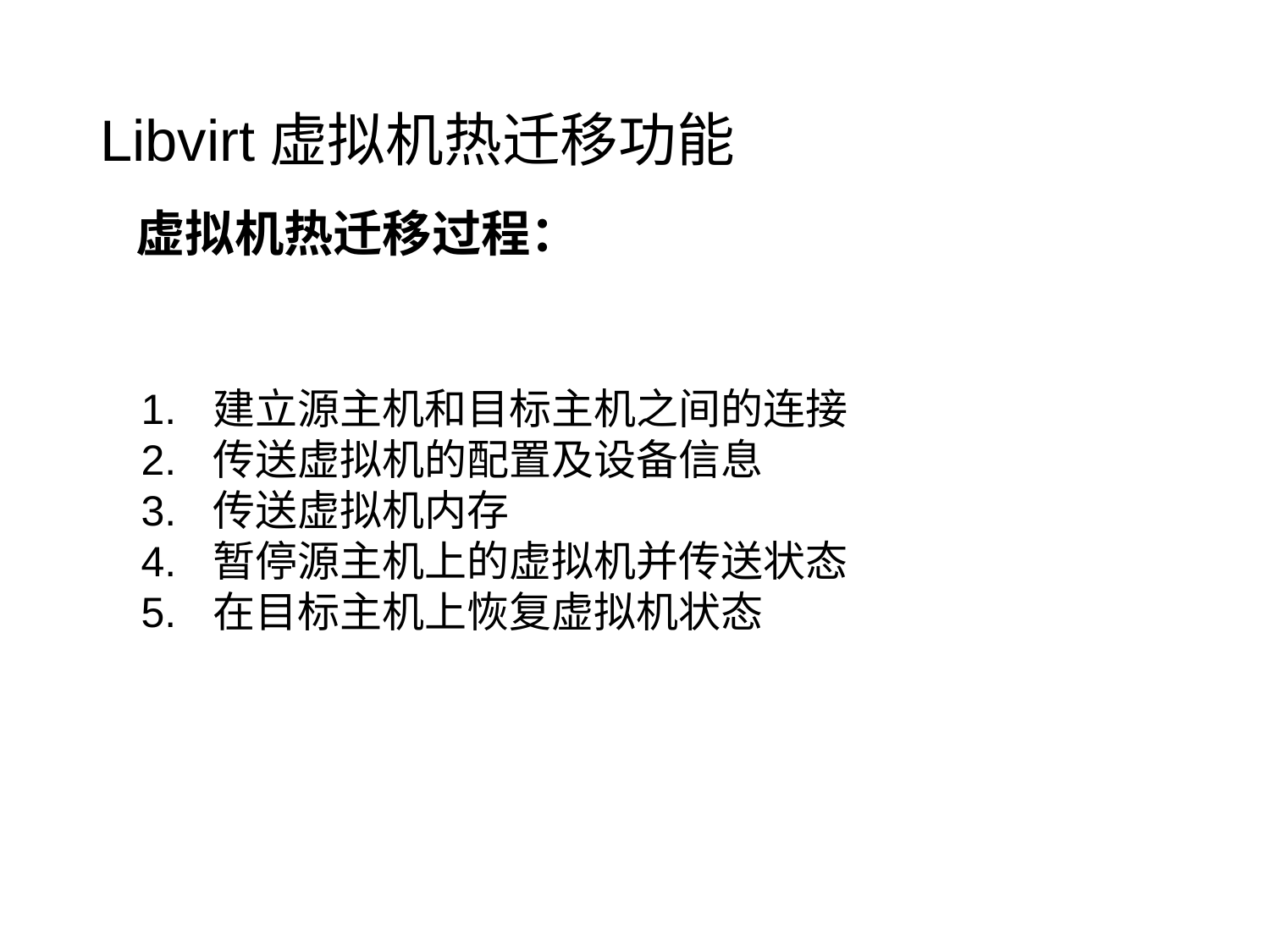

# Libvirt虚拟机热迁移功能
虚拟机热迁移过程：
建立源主机和目标主机之间的连接
传送虚拟机的配置及设备信息
传送虚拟机内存
暂停源主机上的虚拟机并传送状态
在目标主机上恢复虚拟机状态